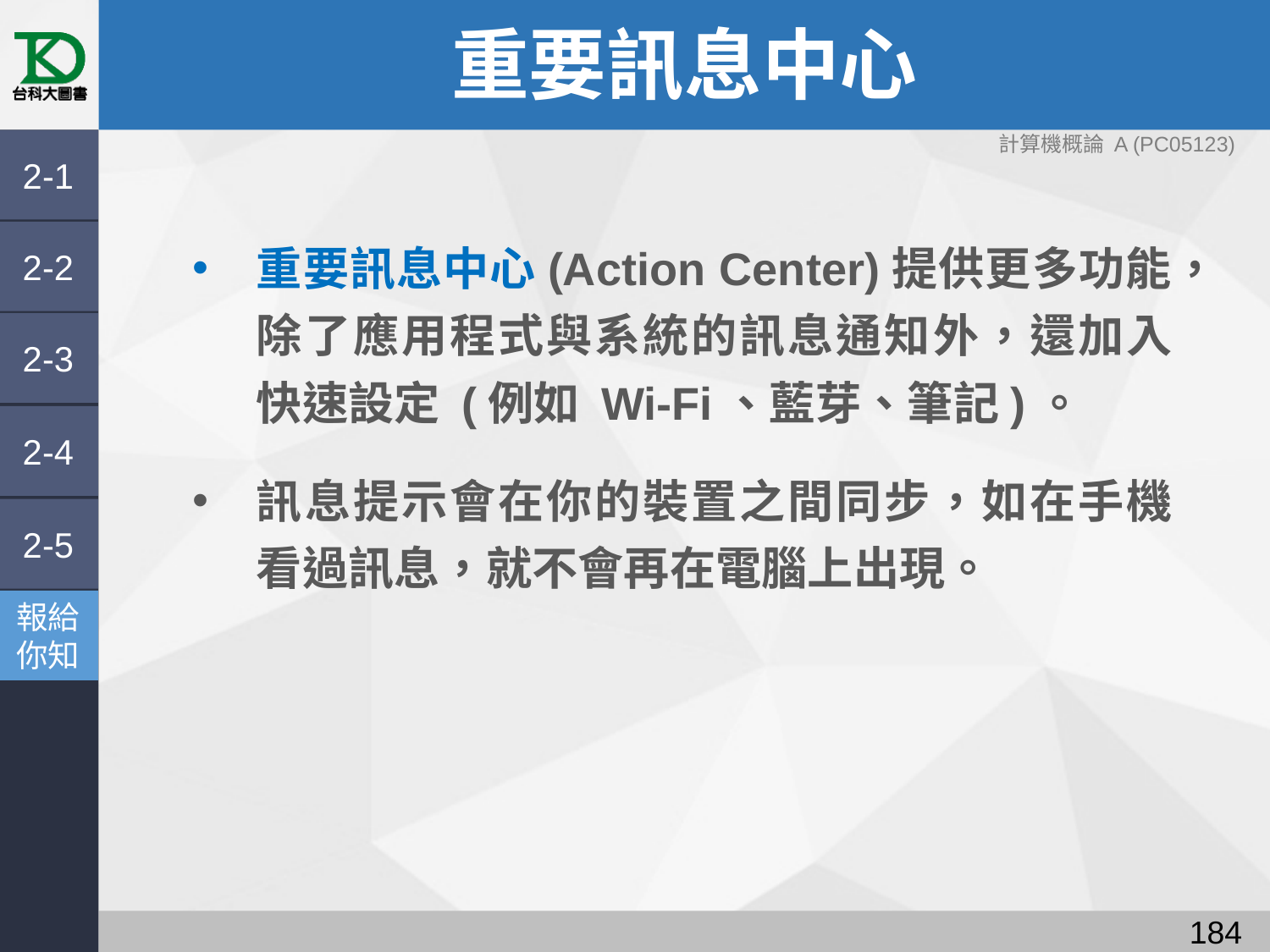

# 重要訊息中心
計算機概論 A (PC05123)
2-1
2-2
重要訊息中心(Action Center)提供更多功能，除了應用程式與系統的訊息通知外，還加入快速設定 (例如 Wi-Fi、藍芽、筆記)。
訊息提示會在你的裝置之間同步，如在手機看過訊息，就不會再在電腦上出現。
2-3
2-4
2-5
報給
你知
184